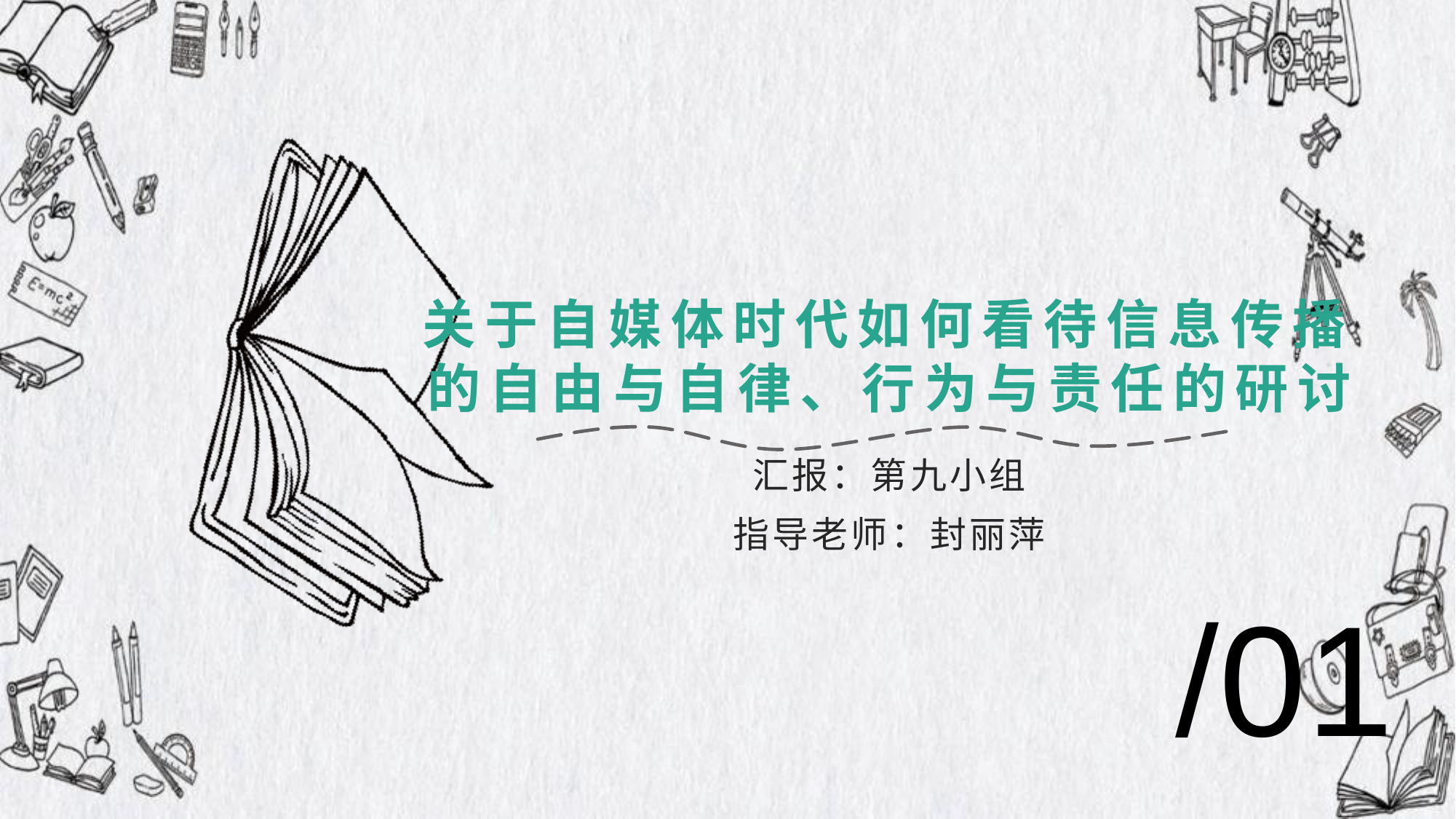

# 关于自媒体时代如何看待信息传播的自由与自律、行为与责任的研讨
汇报：第九小组
指导老师：封丽萍
/01